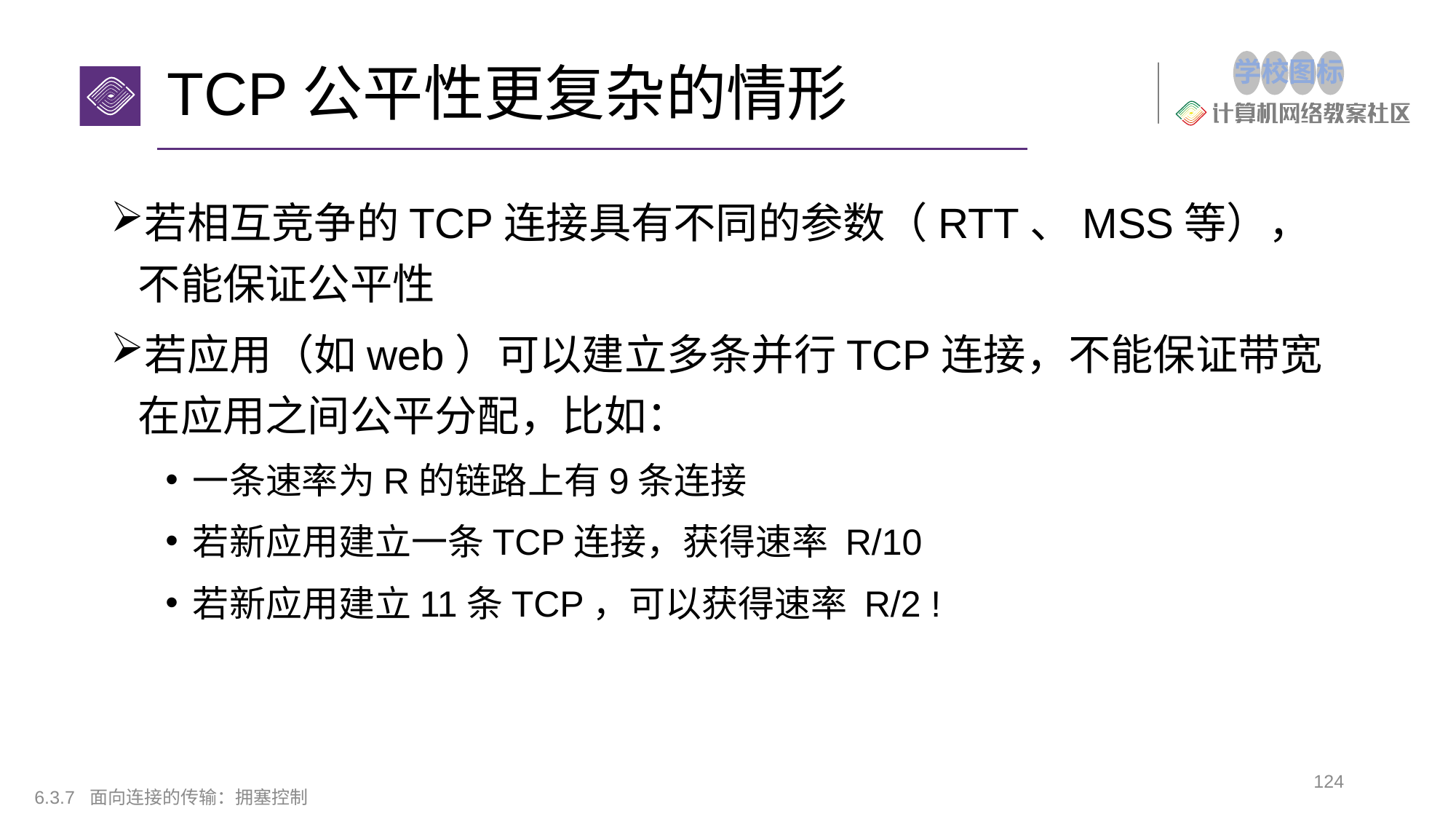

# TCP公平性更复杂的情形
若相互竞争的TCP连接具有不同的参数（RTT、MSS等），不能保证公平性
若应用（如web）可以建立多条并行TCP连接，不能保证带宽在应用之间公平分配，比如：
一条速率为R的链路上有9条连接
若新应用建立一条TCP连接，获得速率 R/10
若新应用建立11条TCP，可以获得速率 R/2 !

124
6.3.7  面向连接的传输：拥塞控制